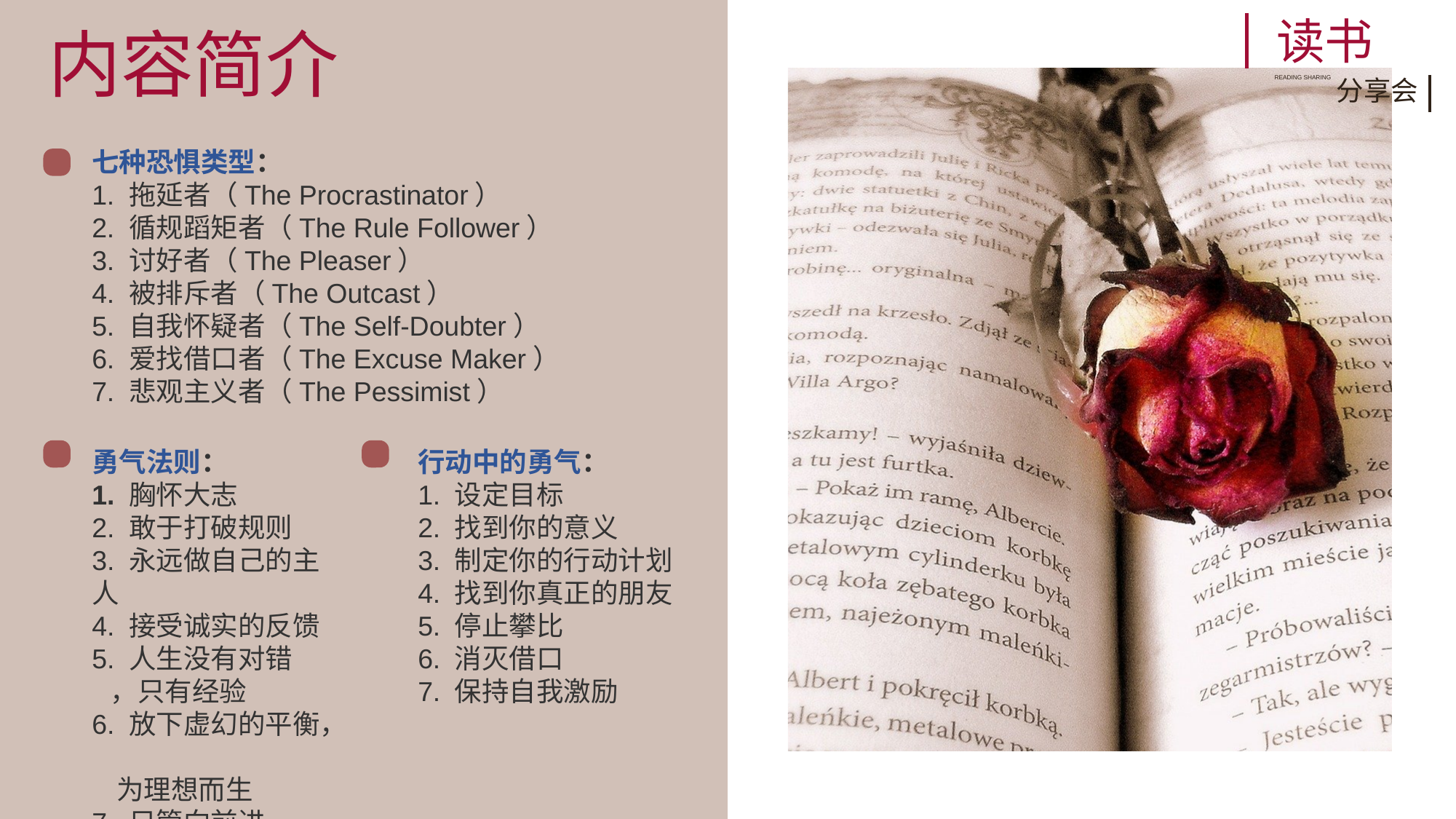

读书
内容简介

READING SHARING
分享会
七种恐惧类型：
1. 拖延者（The Procrastinator）
2. 循规蹈矩者（The Rule Follower）
3. 讨好者（The Pleaser）
4. 被排斥者（The Outcast）
5. 自我怀疑者（The Self-Doubter）
6. 爱找借口者（The Excuse Maker）
7. 悲观主义者（The Pessimist）

勇气法则：
1. 胸怀大志
2. 敢于打破规则
3. 永远做自己的主人
4. 接受诚实的反馈
5. 人生没有对错
   ，只有经验
6. 放下虚幻的平衡，
    为理想而生
7. 只管向前进
行动中的勇气：
1. 设定目标
2. 找到你的意义
3. 制定你的行动计划
4. 找到你真正的朋友
5. 停止攀比
6. 消灭借口
7. 保持自我激励